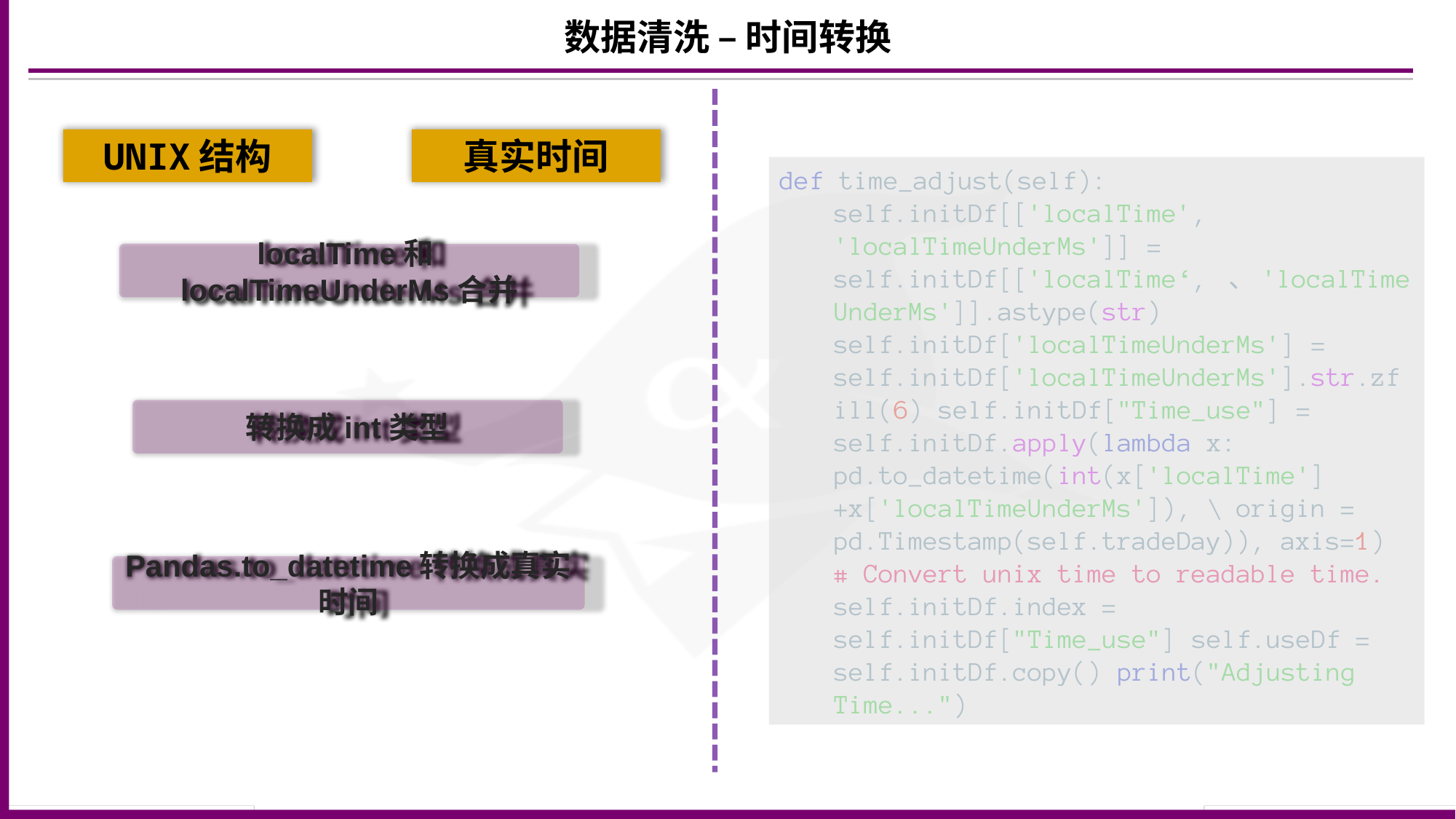

数据清洗 – 时间转换

UNIX结构
真实时间
def time_adjust(self):
self.initDf[['localTime', 'localTimeUnderMs']] = self.initDf[['localTime‘, 、'localTimeUnderMs']].astype(str) self.initDf['localTimeUnderMs'] = self.initDf['localTimeUnderMs'].str.zfill(6) self.initDf["Time_use"] = self.initDf.apply(lambda x: pd.to_datetime(int(x['localTime']+x['localTimeUnderMs']), \ origin = pd.Timestamp(self.tradeDay)), axis=1)
# Convert unix time to readable time. self.initDf.index = self.initDf["Time_use"] self.useDf = self.initDf.copy() print("Adjusting Time...")
localTime和localTimeUnderMs合并
转换成int类型
Pandas.to_datetime转换成真实时间